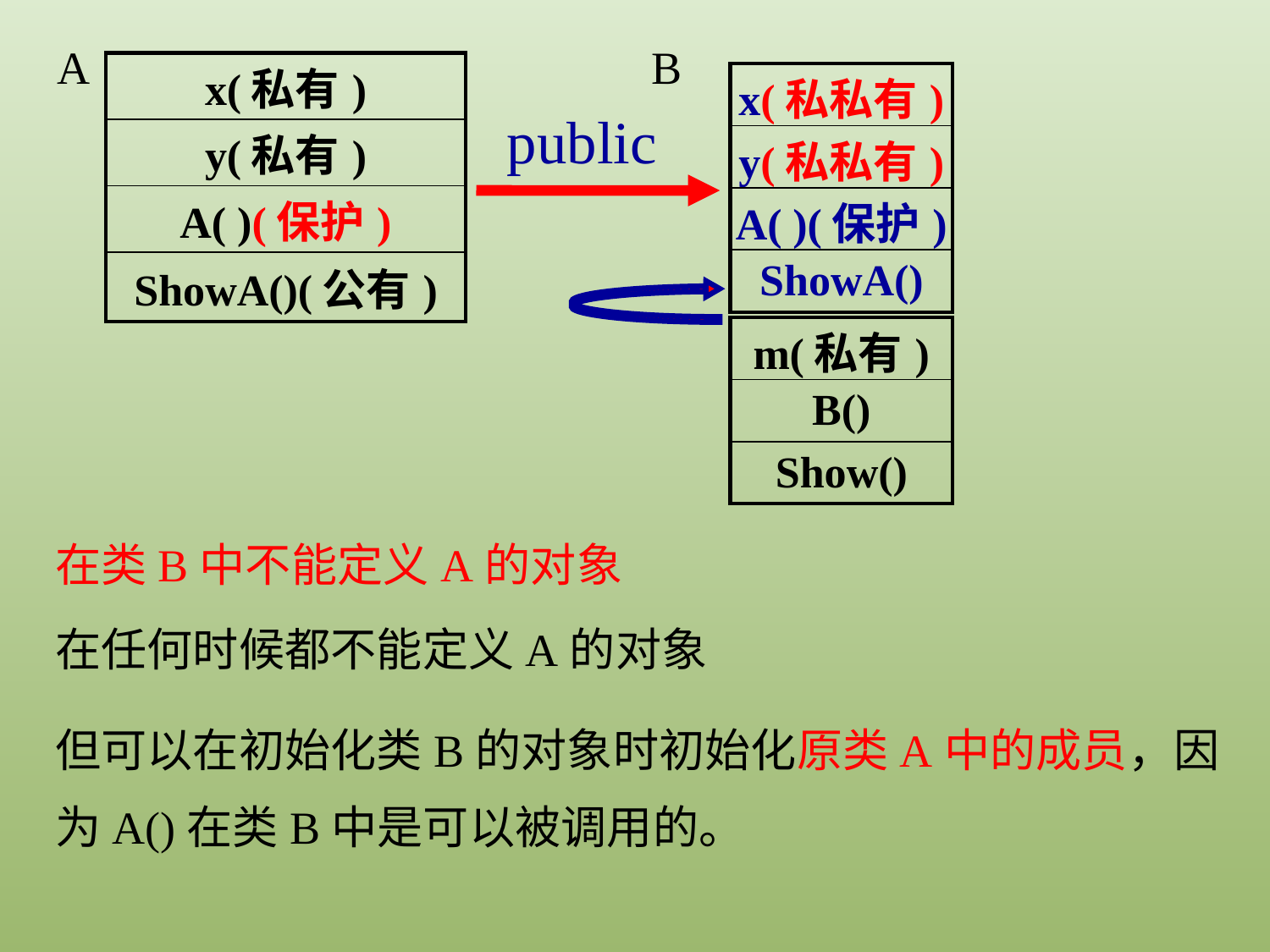

A
B
| x(私有) |
| --- |
| y(私有) |
| A( )(保护) |
| ShowA()(公有) |
| x(私私有) |
| --- |
| y(私私有) |
| A( )(保护) |
| ShowA() |
public

| m(私有) |
| --- |
| B() |
| Show() |
在类B中不能定义A的对象
在任何时候都不能定义A的对象
但可以在初始化类B的对象时初始化原类A中的成员，因为A()在类B中是可以被调用的。
730